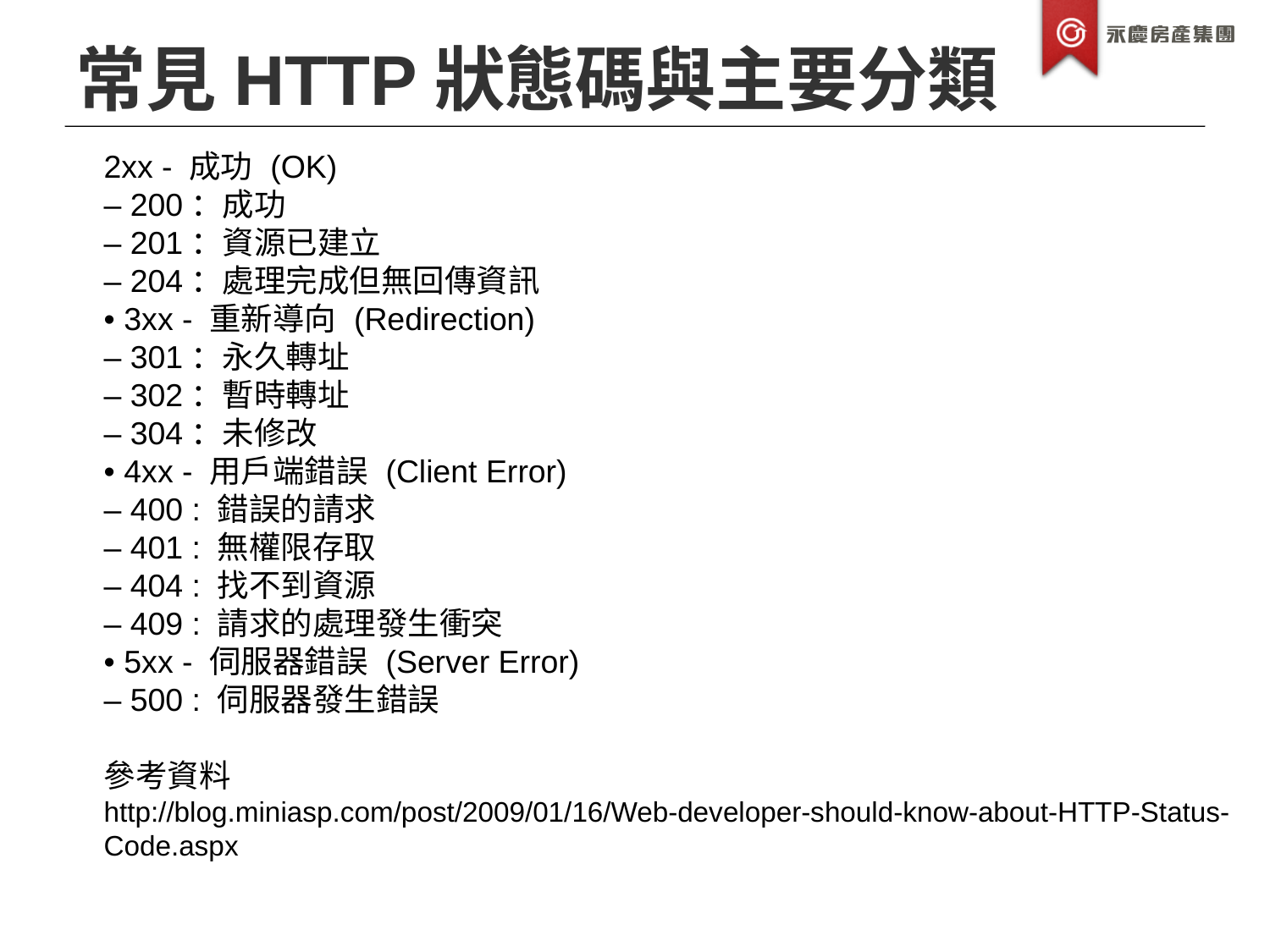

常見HTTP狀態碼與主要分類
2xx - 成功 (OK)
– 200：成功
– 201：資源已建立
– 204：處理完成但無回傳資訊
• 3xx - 重新導向 (Redirection)
– 301：永久轉址
– 302：暫時轉址
– 304：未修改
• 4xx - 用戶端錯誤 (Client Error)
– 400 : 錯誤的請求
– 401 : 無權限存取
– 404 : 找不到資源
– 409 : 請求的處理發生衝突
• 5xx - 伺服器錯誤 (Server Error)
– 500 : 伺服器發生錯誤

參考資料
http://blog.miniasp.com/post/2009/01/16/Web-developer-should-know-about-HTTP-Status-Code.aspx